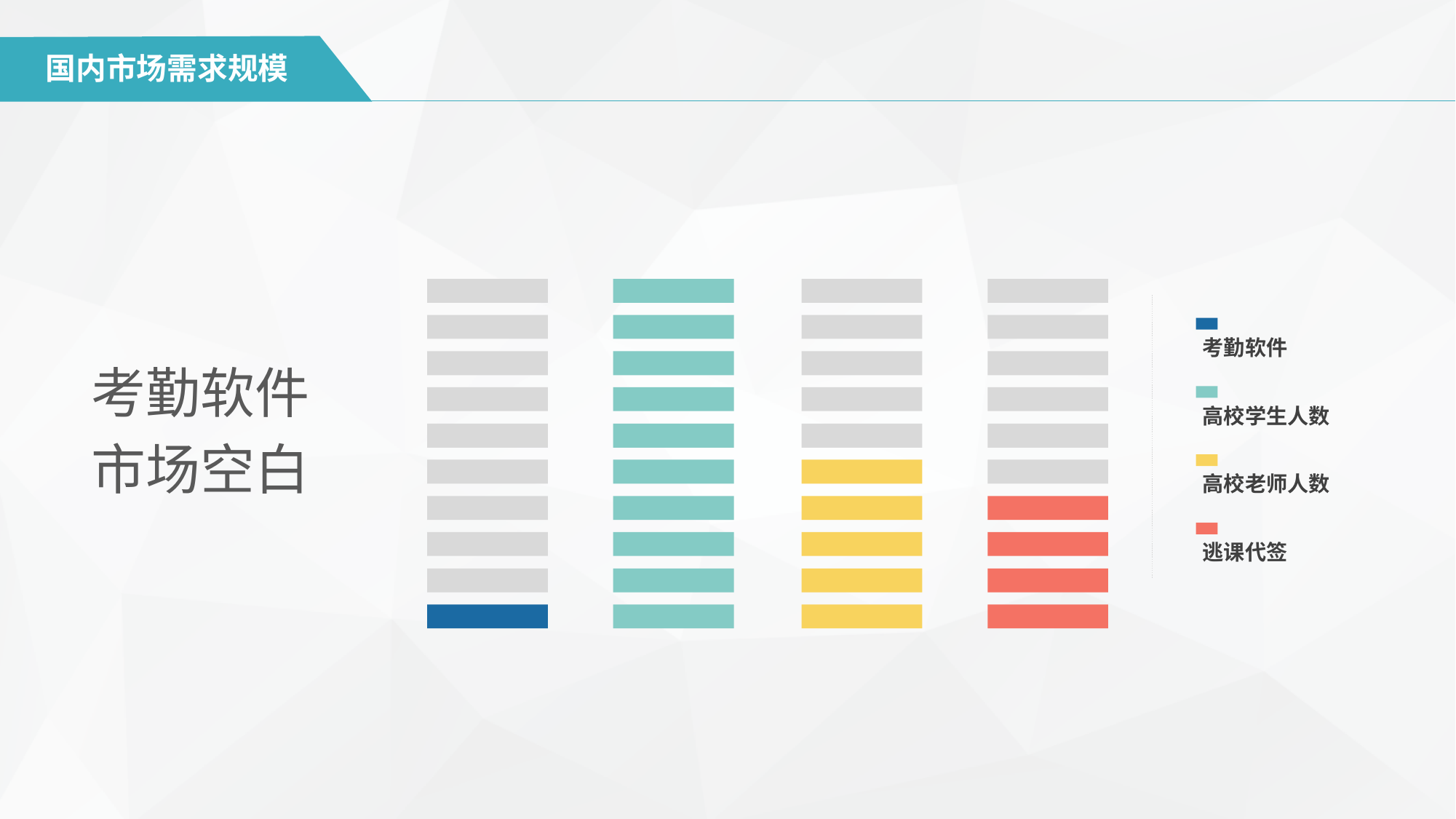

国内市场需求规模

考勤软件
考勤软件
市场空白

高校学生人数

高校老师人数

逃课代签